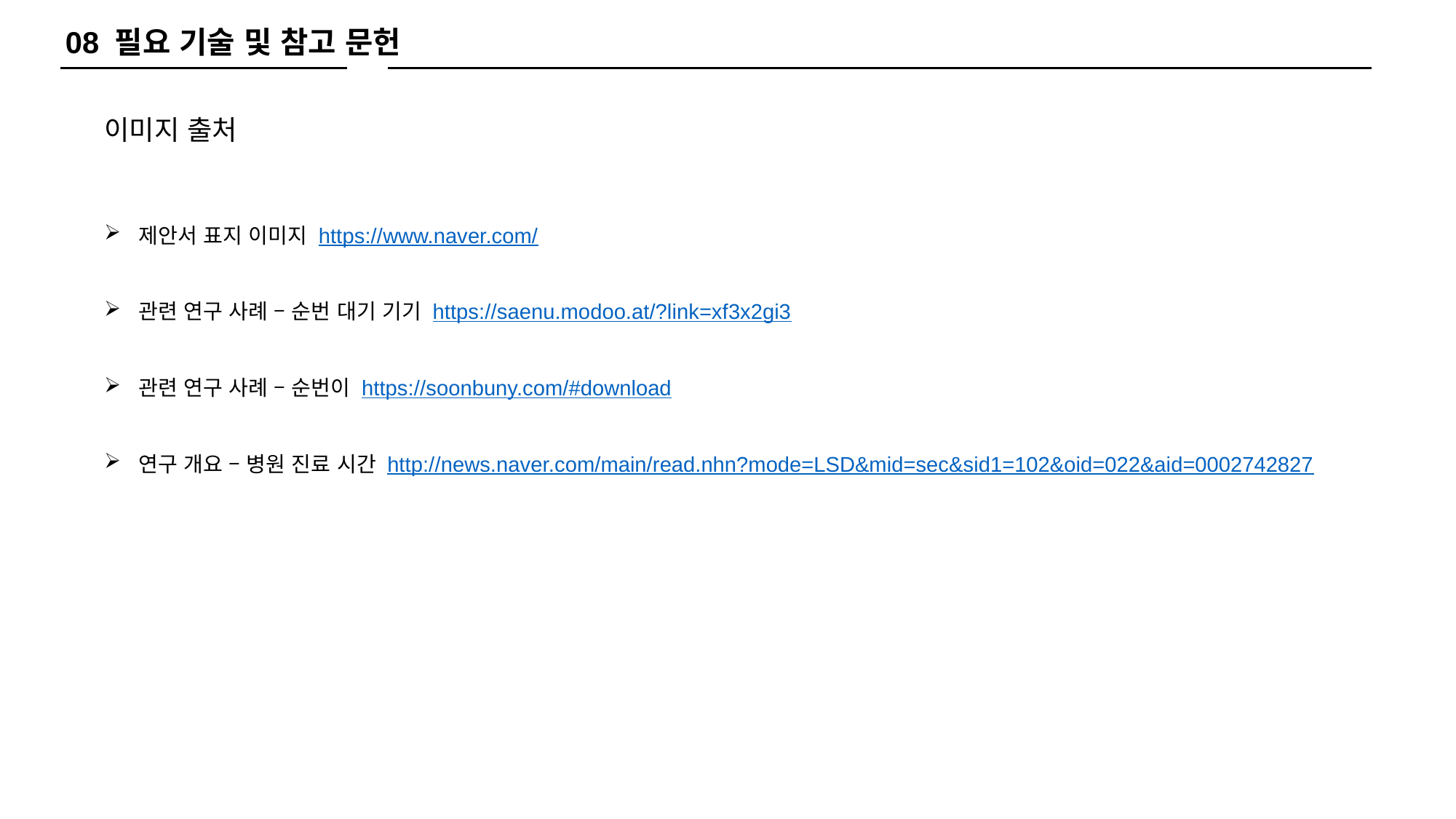

08 필요 기술 및 참고 문헌
이미지 출처

제안서 표지 이미지 https://www.naver.com/

관련 연구 사례 – 순번 대기 기기 https://saenu.modoo.at/?link=xf3x2gi3

관련 연구 사례 – 순번이 https://soonbuny.com/#download

연구 개요 – 병원 진료 시간 http://news.naver.com/main/read.nhn?mode=LSD&mid=sec&sid1=102&oid=022&aid=0002742827